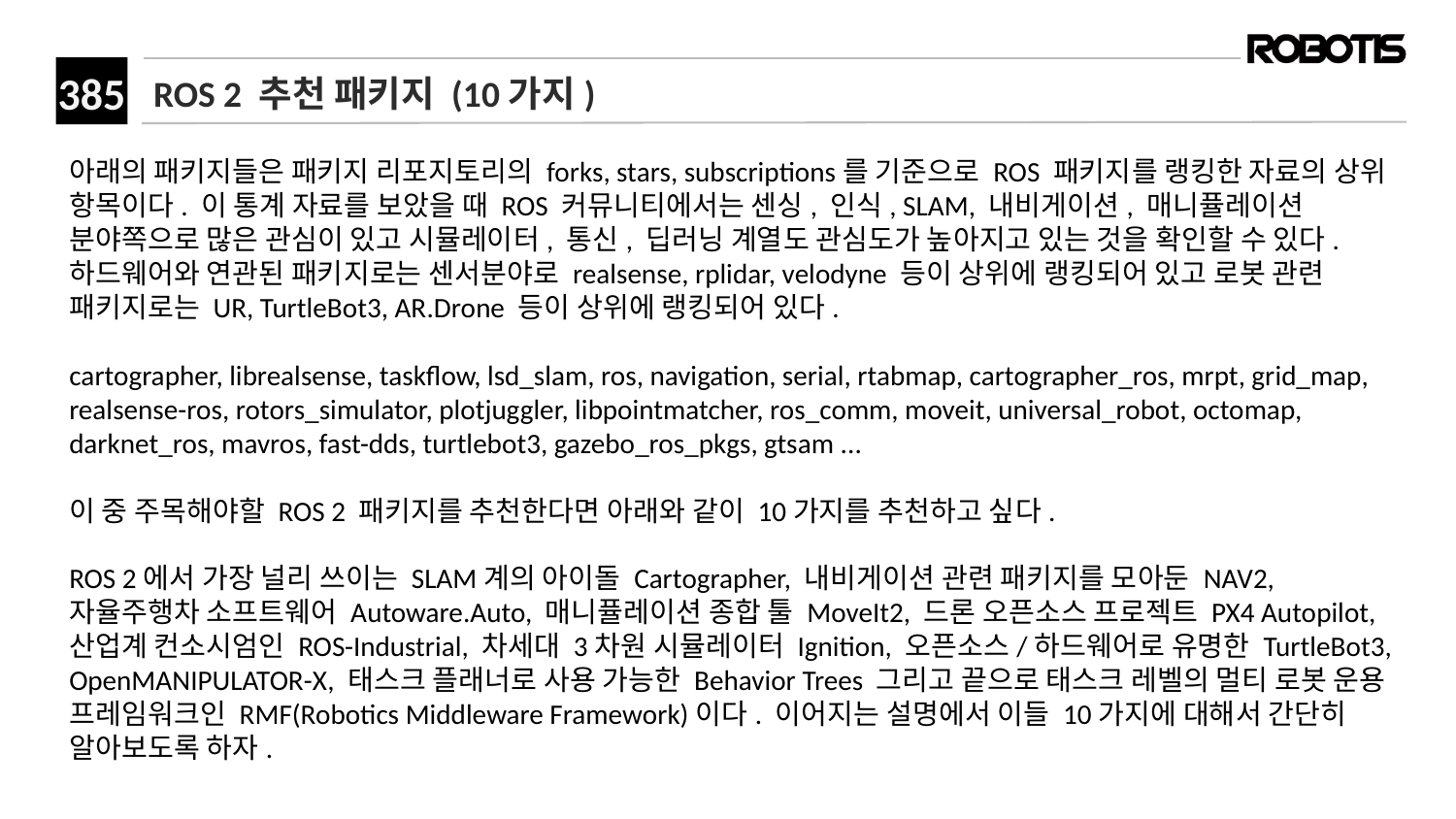

# ROS 2 추천 패키지 (10가지)
아래의 패키지들은 패키지 리포지토리의 forks, stars, subscriptions를 기준으로 ROS 패키지를 랭킹한 자료의 상위 항목이다. 이 통계 자료를 보았을 때 ROS 커뮤니티에서는 센싱, 인식, SLAM, 내비게이션, 매니퓰레이션 분야쪽으로 많은 관심이 있고 시뮬레이터, 통신, 딥러닝 계열도 관심도가 높아지고 있는 것을 확인할 수 있다. 하드웨어와 연관된 패키지로는 센서분야로 realsense, rplidar, velodyne 등이 상위에 랭킹되어 있고 로봇 관련 패키지로는 UR, TurtleBot3, AR.Drone 등이 상위에 랭킹되어 있다.

cartographer, librealsense, taskflow, lsd_slam, ros, navigation, serial, rtabmap, cartographer_ros, mrpt, grid_map, realsense-ros, rotors_simulator, plotjuggler, libpointmatcher, ros_comm, moveit, universal_robot, octomap, darknet_ros, mavros, fast-dds, turtlebot3, gazebo_ros_pkgs, gtsam ...

이 중 주목해야할 ROS 2 패키지를 추천한다면 아래와 같이 10가지를 추천하고 싶다.

ROS 2에서 가장 널리 쓰이는 SLAM계의 아이돌 Cartographer, 내비게이션 관련 패키지를 모아둔 NAV2, 자율주행차 소프트웨어 Autoware.Auto, 매니퓰레이션 종합 툴 MoveIt2, 드론 오픈소스 프로젝트 PX4 Autopilot, 산업계 컨소시엄인 ROS-Industrial, 차세대 3차원 시뮬레이터 Ignition, 오픈소스/하드웨어로 유명한 TurtleBot3, OpenMANIPULATOR-X, 태스크 플래너로 사용 가능한 Behavior Trees 그리고 끝으로 태스크 레벨의 멀티 로봇 운용 프레임워크인 RMF(Robotics Middleware Framework)이다. 이어지는 설명에서 이들 10가지에 대해서 간단히 알아보도록 하자.​